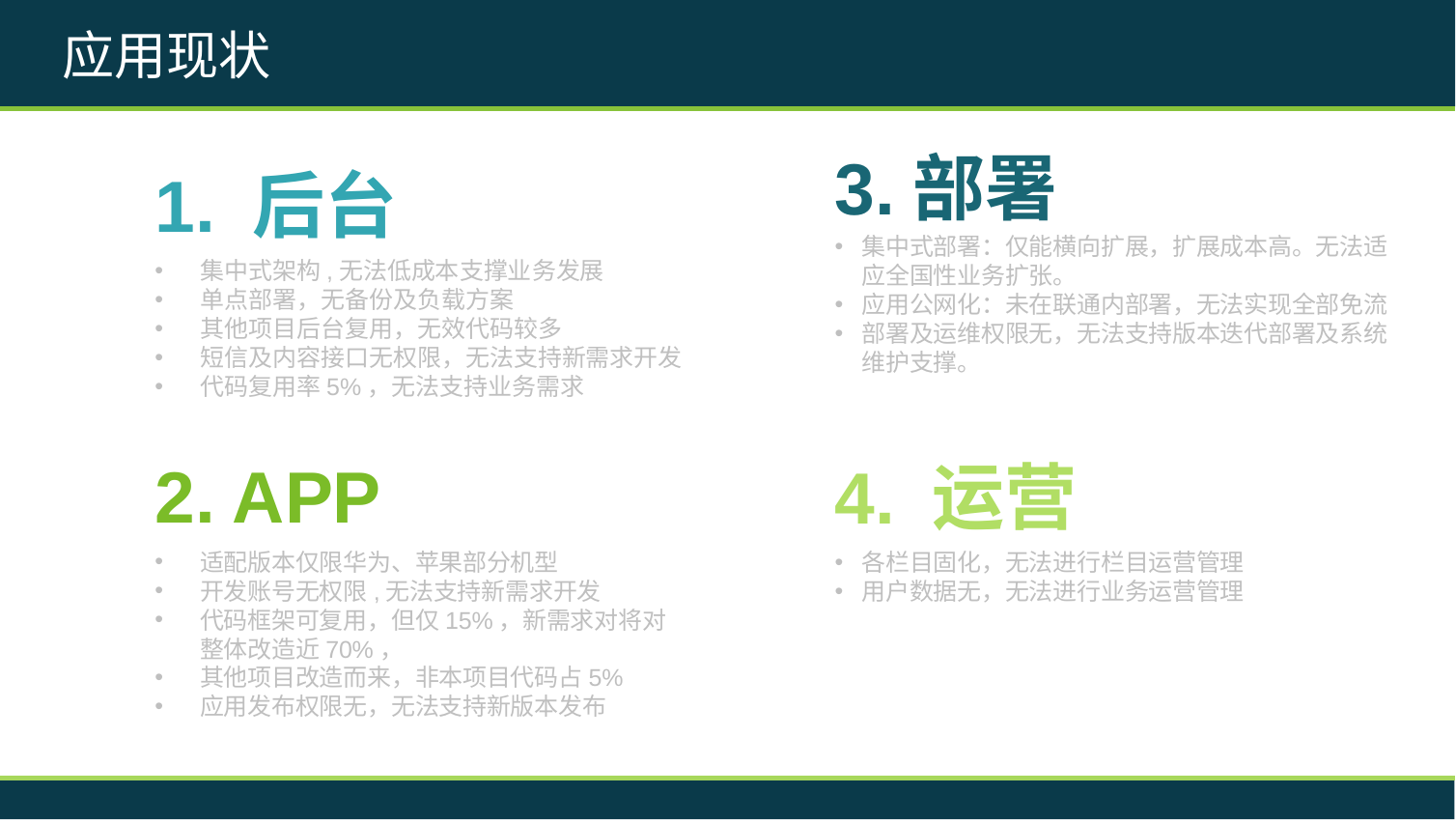

应用现状
3.部署
1. 后台
集中式部署：仅能横向扩展，扩展成本高。无法适应全国性业务扩张。
应用公网化：未在联通内部署，无法实现全部免流
部署及运维权限无，无法支持版本迭代部署及系统维护支撑。
集中式架构,无法低成本支撑业务发展
单点部署，无备份及负载方案
其他项目后台复用，无效代码较多
短信及内容接口无权限，无法支持新需求开发
代码复用率5%，无法支持业务需求
2. APP
4. 运营
适配版本仅限华为、苹果部分机型
开发账号无权限,无法支持新需求开发
代码框架可复用，但仅15%，新需求对将对整体改造近70%，
其他项目改造而来，非本项目代码占5%
应用发布权限无，无法支持新版本发布

各栏目固化，无法进行栏目运营管理
用户数据无，无法进行业务运营管理